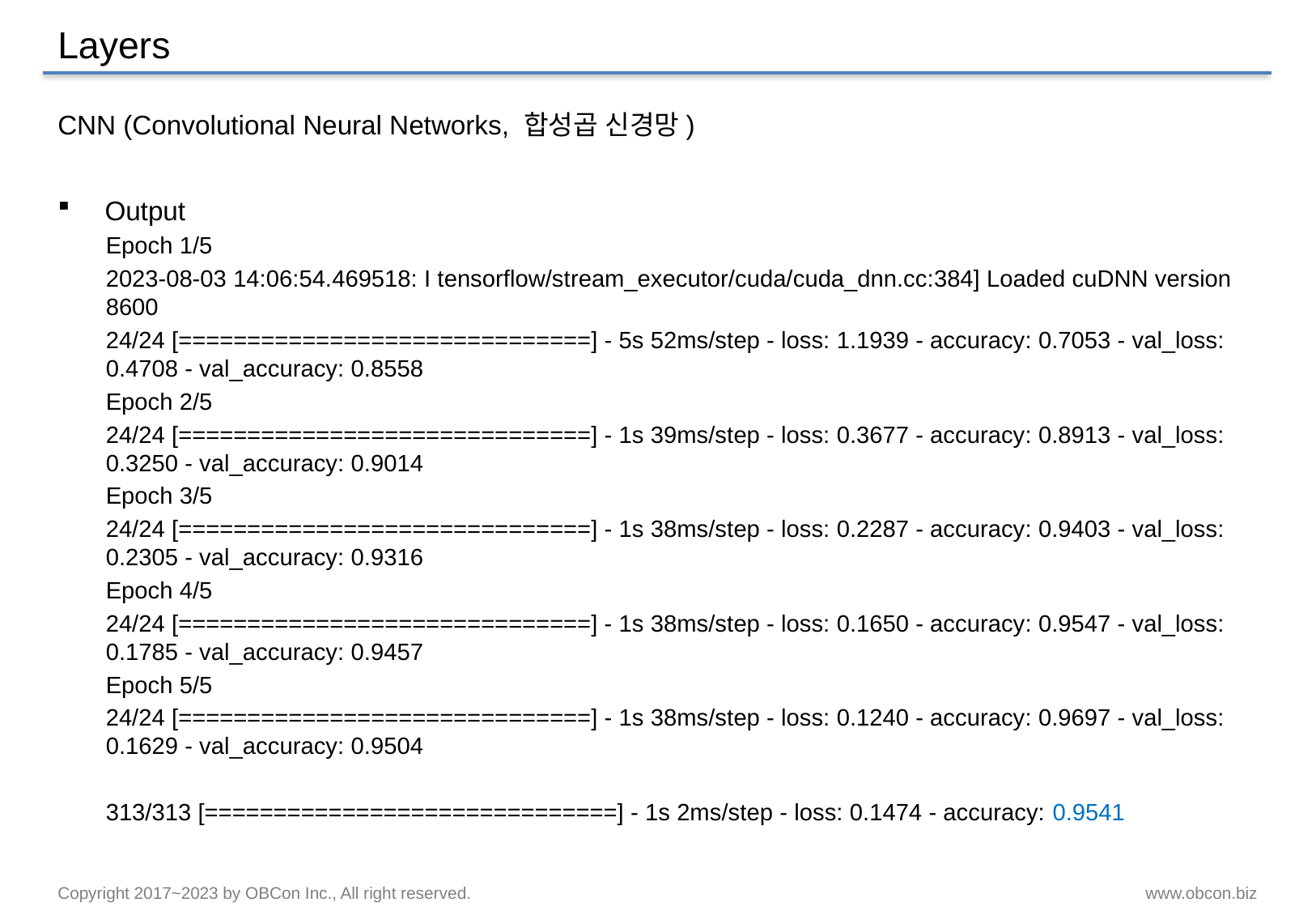

# Layers
CNN (Convolutional Neural Networks, 합성곱 신경망)
Output
Epoch 1/5
2023-08-03 14:06:54.469518: I tensorflow/stream_executor/cuda/cuda_dnn.cc:384] Loaded cuDNN version 8600
24/24 [==============================] - 5s 52ms/step - loss: 1.1939 - accuracy: 0.7053 - val_loss: 0.4708 - val_accuracy: 0.8558
Epoch 2/5
24/24 [==============================] - 1s 39ms/step - loss: 0.3677 - accuracy: 0.8913 - val_loss: 0.3250 - val_accuracy: 0.9014
Epoch 3/5
24/24 [==============================] - 1s 38ms/step - loss: 0.2287 - accuracy: 0.9403 - val_loss: 0.2305 - val_accuracy: 0.9316
Epoch 4/5
24/24 [==============================] - 1s 38ms/step - loss: 0.1650 - accuracy: 0.9547 - val_loss: 0.1785 - val_accuracy: 0.9457
Epoch 5/5
24/24 [==============================] - 1s 38ms/step - loss: 0.1240 - accuracy: 0.9697 - val_loss: 0.1629 - val_accuracy: 0.9504

313/313 [==============================] - 1s 2ms/step - loss: 0.1474 - accuracy: 0.9541